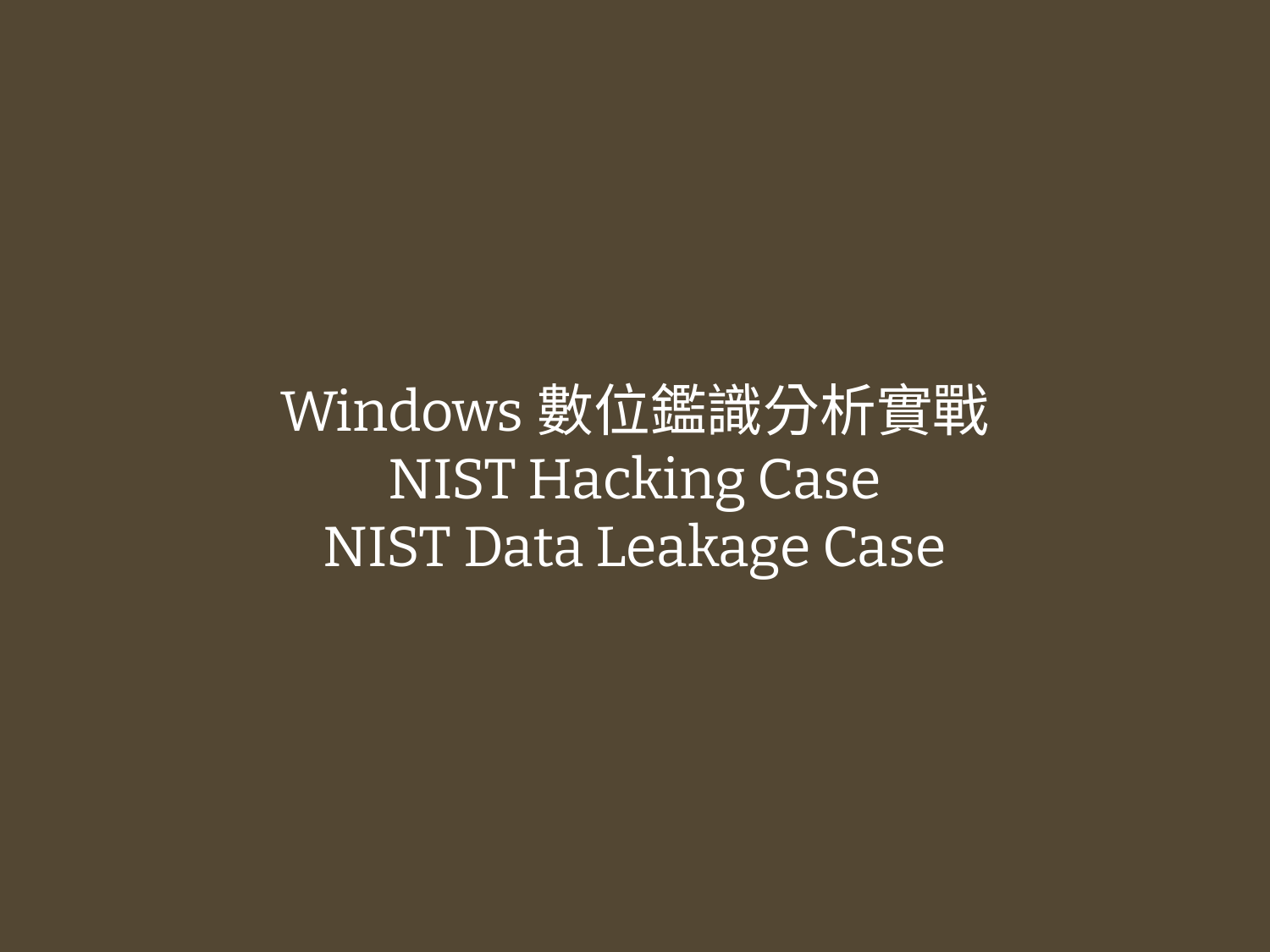

Windows數位鑑識分析實戰
NIST Hacking Case
NIST Data Leakage Case